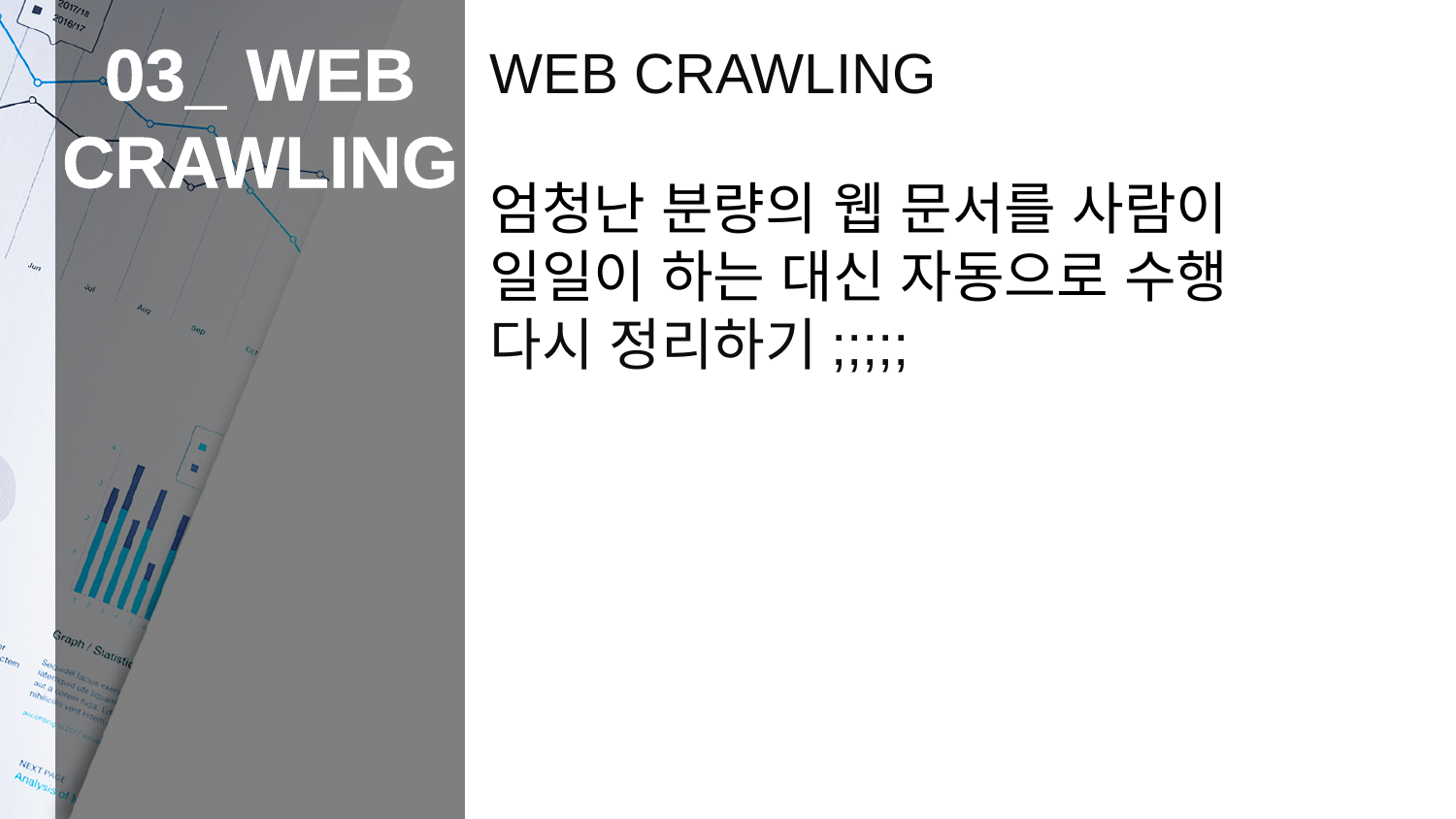

03_ WEB CRAWLING
WEB CRAWLING

엄청난 분량의 웹 문서를 사람이
일일이 하는 대신 자동으로 수행
다시 정리하기;;;;;